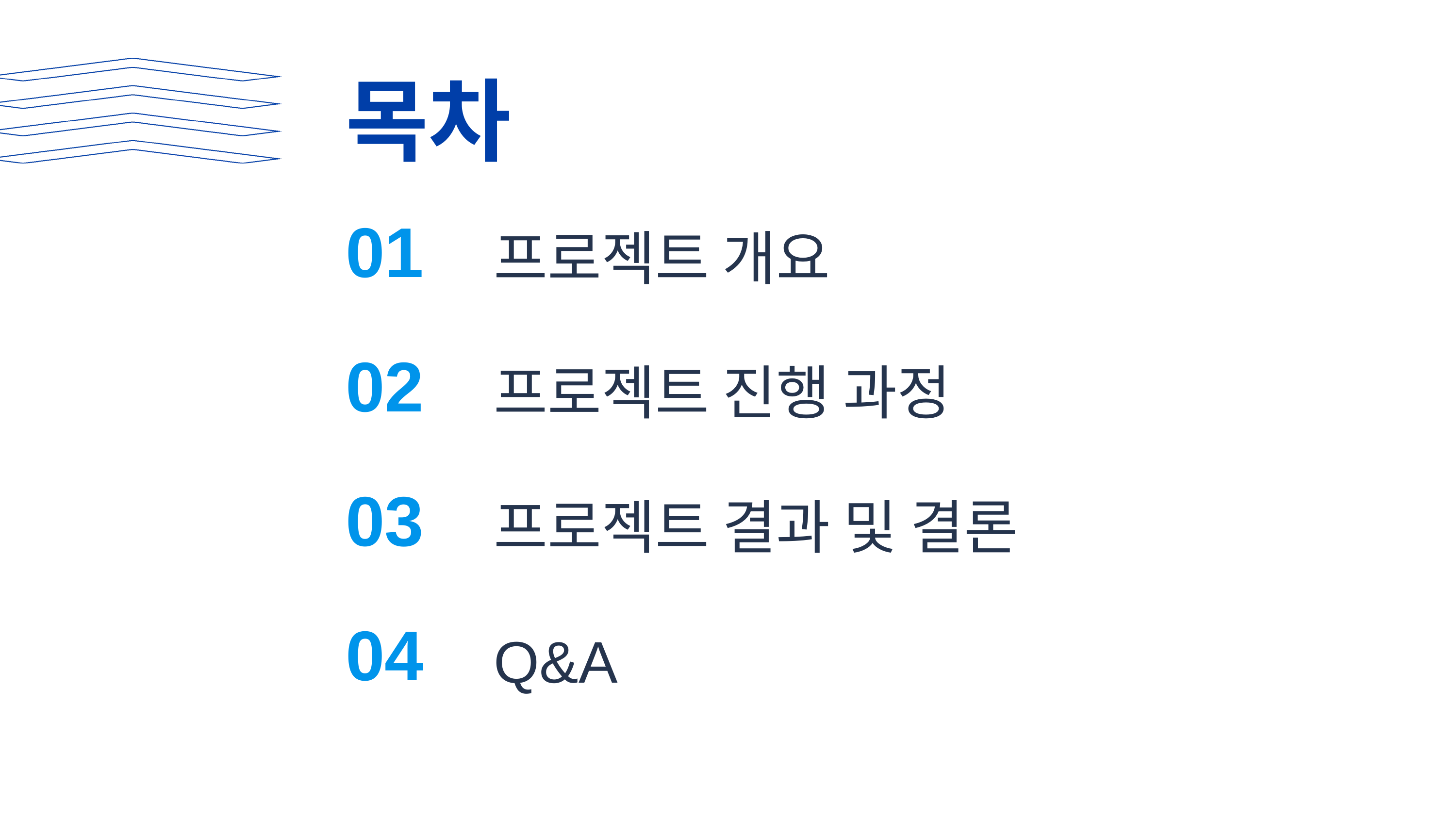

목차
01
프로젝트 개요
02
프로젝트 진행 과정
03
프로젝트 결과 및 결론
04
Q&A